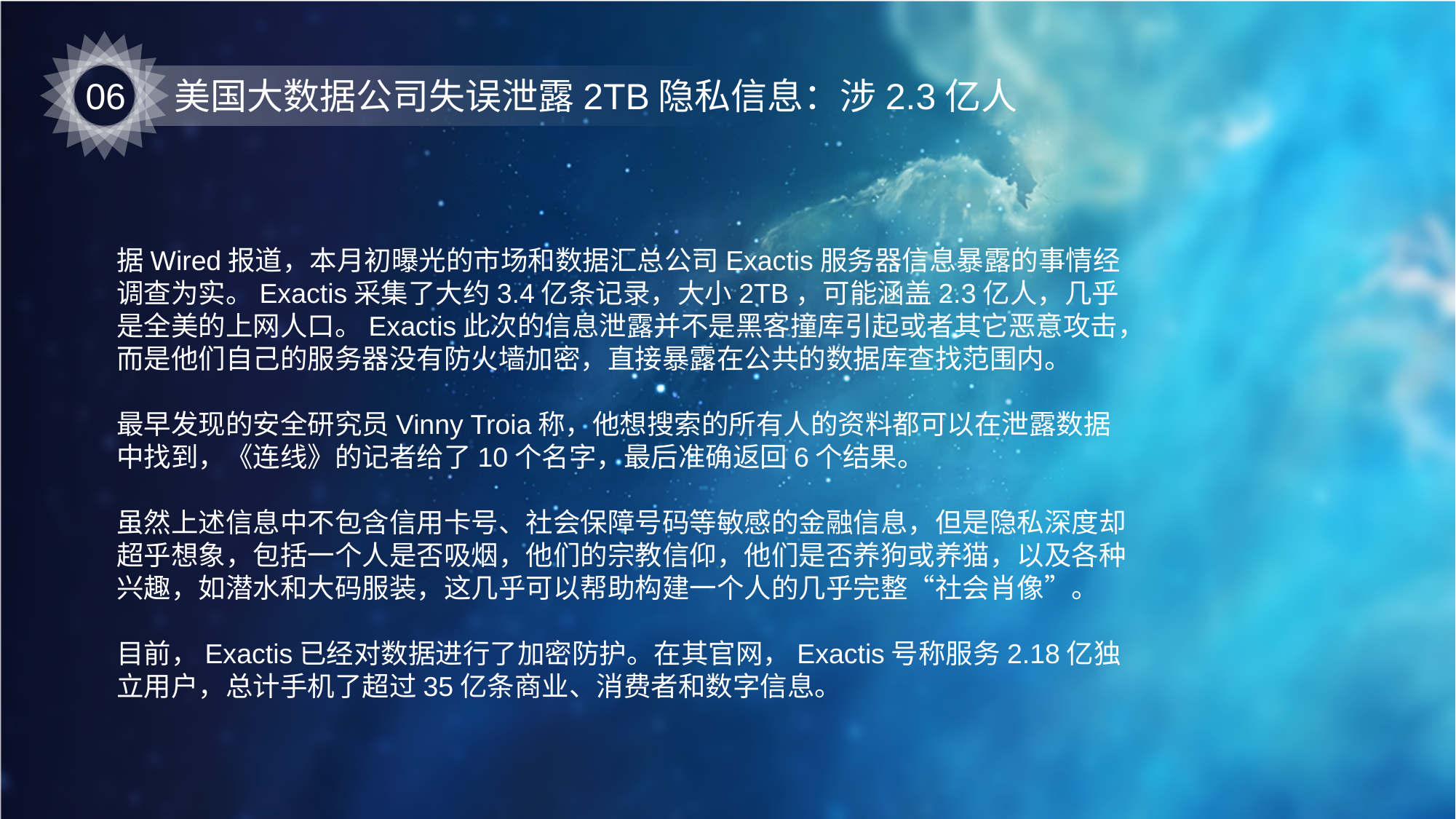

06
美国大数据公司失误泄露2TB隐私信息：涉2.3亿人
据Wired报道，本月初曝光的市场和数据汇总公司Exactis服务器信息暴露的事情经调查为实。Exactis采集了大约3.4亿条记录，大小2TB，可能涵盖2.3亿人，几乎是全美的上网人口。Exactis此次的信息泄露并不是黑客撞库引起或者其它恶意攻击，而是他们自己的服务器没有防火墙加密，直接暴露在公共的数据库查找范围内。

最早发现的安全研究员Vinny Troia称，他想搜索的所有人的资料都可以在泄露数据中找到，《连线》的记者给了10个名字，最后准确返回6个结果。

虽然上述信息中不包含信用卡号、社会保障号码等敏感的金融信息，但是隐私深度却超乎想象，包括一个人是否吸烟，他们的宗教信仰，他们是否养狗或养猫，以及各种兴趣，如潜水和大码服装，这几乎可以帮助构建一个人的几乎完整“社会肖像”。

目前，Exactis已经对数据进行了加密防护。在其官网，Exactis号称服务2.18亿独立用户，总计手机了超过35亿条商业、消费者和数字信息。